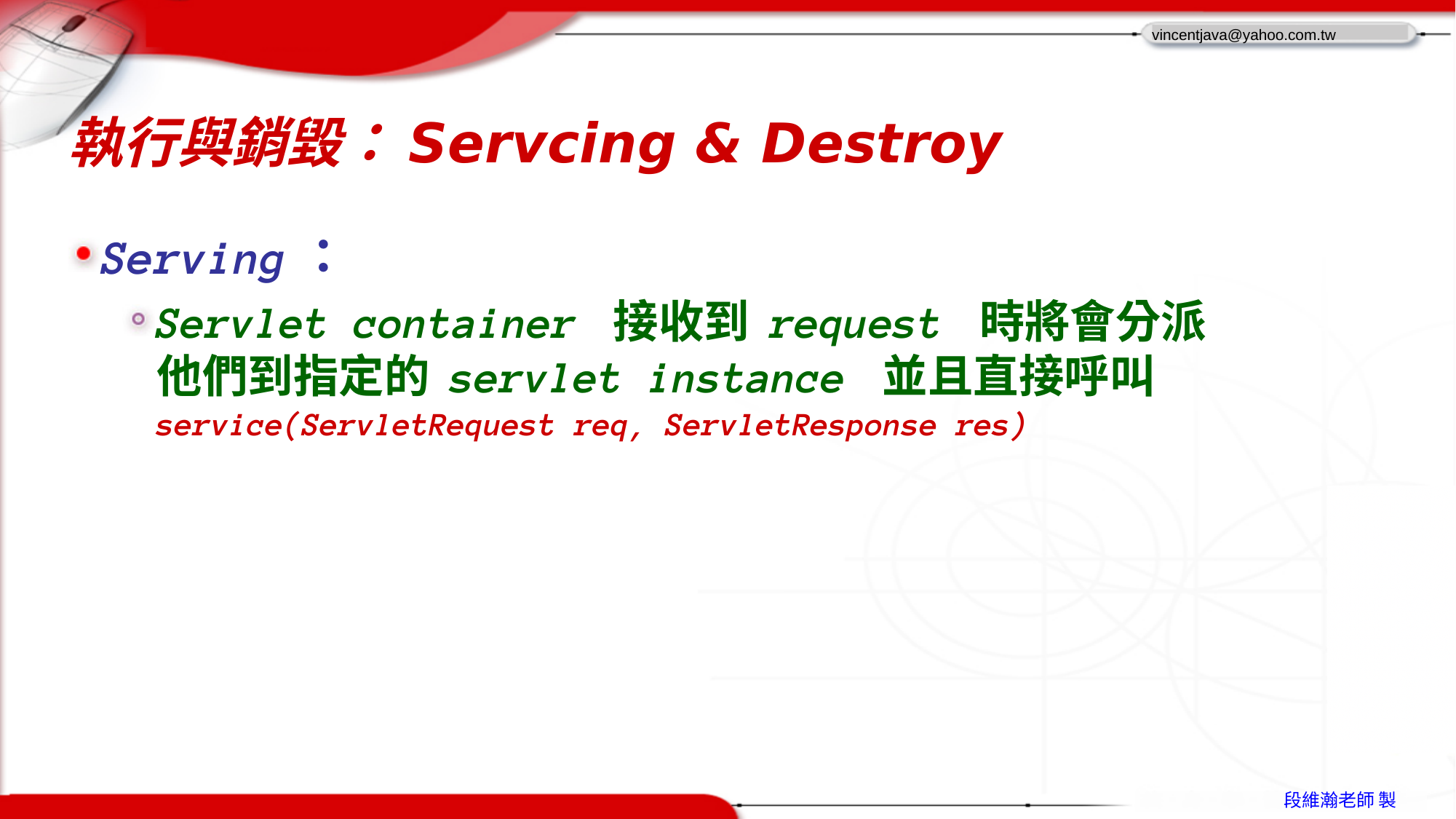

# 執行與銷毀：Servcing & Destroy
Serving：
Servlet container 接收到 request 時將會分派他們到指定的 servlet instance 並且直接呼叫
service(ServletRequest req, ServletResponse res)